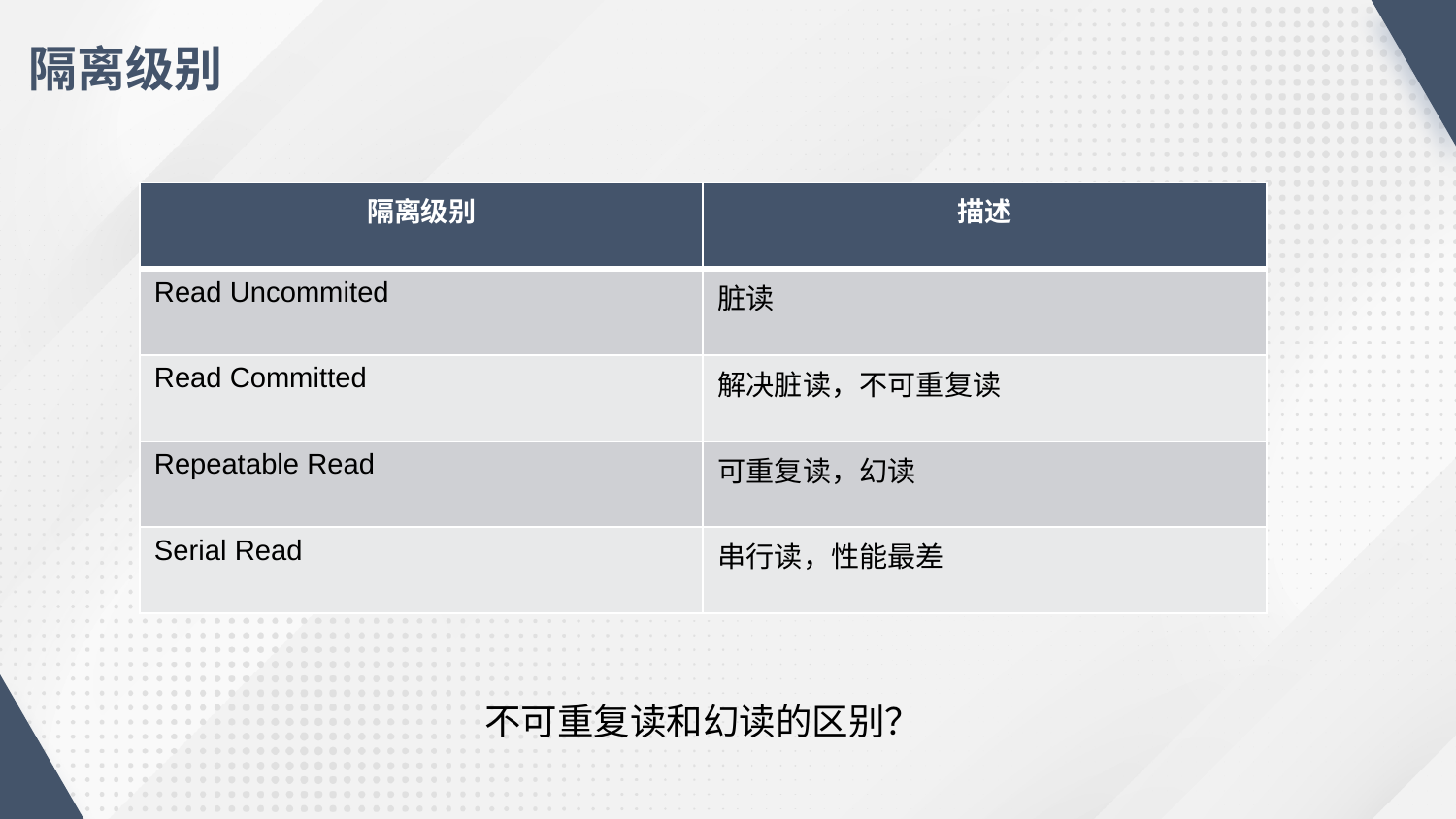

隔离级别
| 隔离级别 | 描述 |
| --- | --- |
| Read Uncommited | 脏读 |
| Read Committed | 解决脏读，不可重复读 |
| Repeatable Read | 可重复读，幻读 |
| Serial Read | 串行读，性能最差 |
不可重复读和幻读的区别？